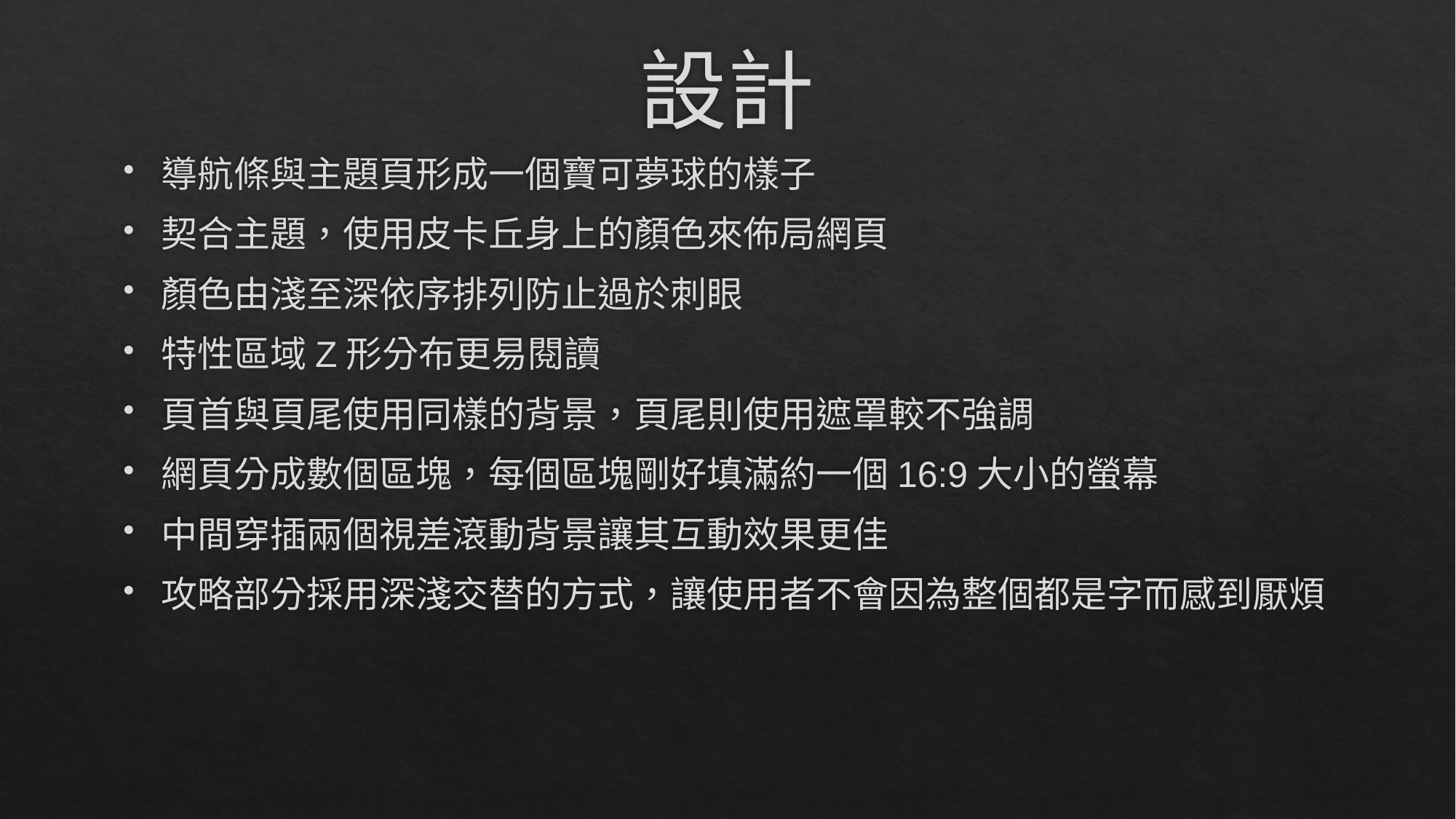

# 設計
導航條與主題頁形成一個寶可夢球的樣子
契合主題，使用皮卡丘身上的顏色來佈局網頁
顏色由淺至深依序排列防止過於刺眼
特性區域Z形分布更易閱讀
頁首與頁尾使用同樣的背景，頁尾則使用遮罩較不強調
網頁分成數個區塊，每個區塊剛好填滿約一個16:9大小的螢幕
中間穿插兩個視差滾動背景讓其互動效果更佳
攻略部分採用深淺交替的方式，讓使用者不會因為整個都是字而感到厭煩